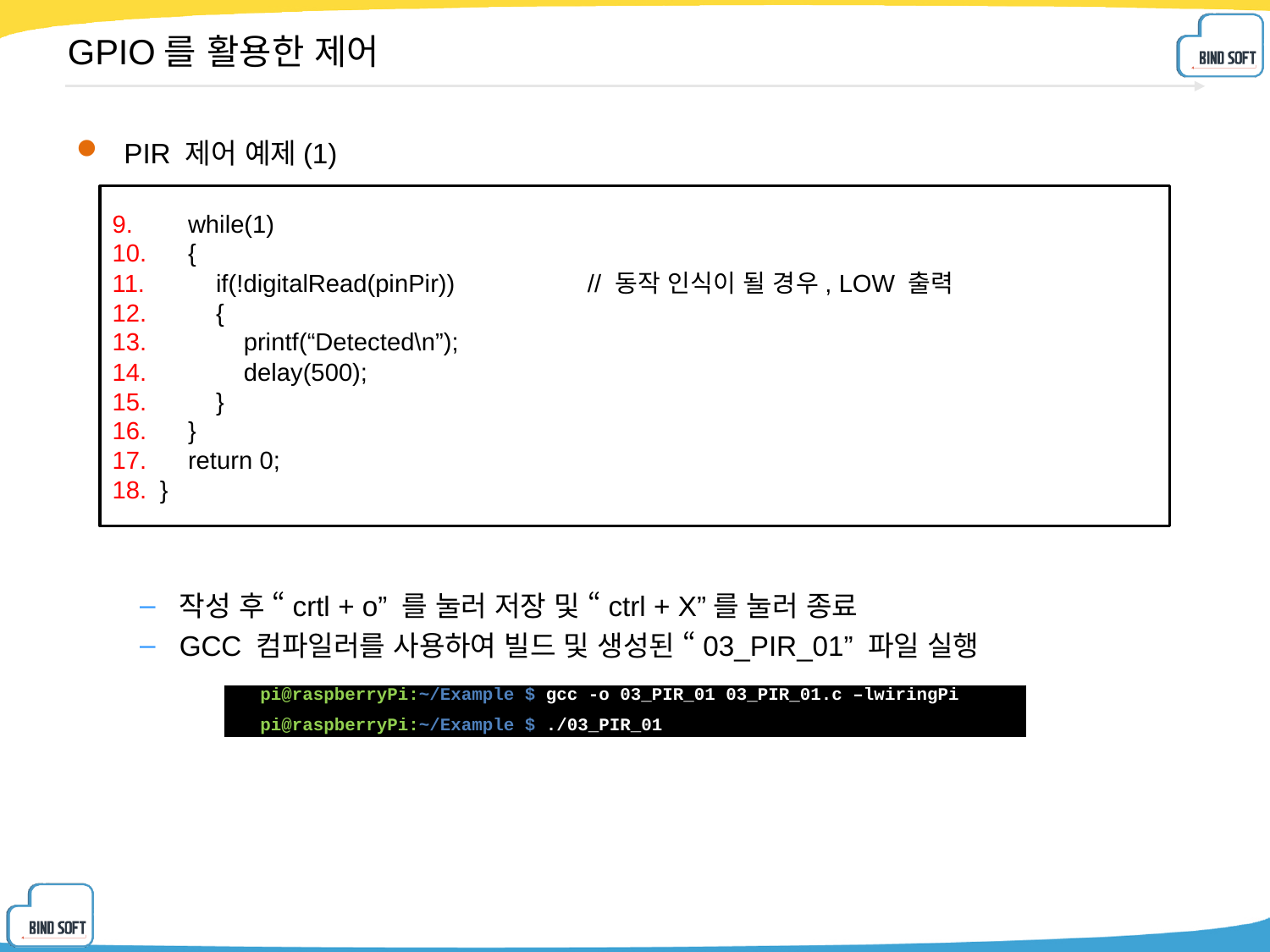

# GPIO를 활용한 제어
PIR 제어 예제(1)

작성 후 “crtl + o” 를 눌러 저장 및 “ctrl + X”를 눌러 종료
GCC 컴파일러를 사용하여 빌드 및 생성된 “03_PIR_01” 파일 실행

    while(1)
    {
        if(!digitalRead(pinPir))                   // 동작 인식이 될 경우, LOW 출력
        {
            printf(“Detected\n”);
            delay(500);
        }
    }
    return 0;
}
| pi@raspberryPi:~/Example $ gcc -o 03\_PIR\_01 03\_PIR\_01.c –lwiringPi pi@raspberryPi:~/Example $ ./03\_PIR\_01 |
| --- |